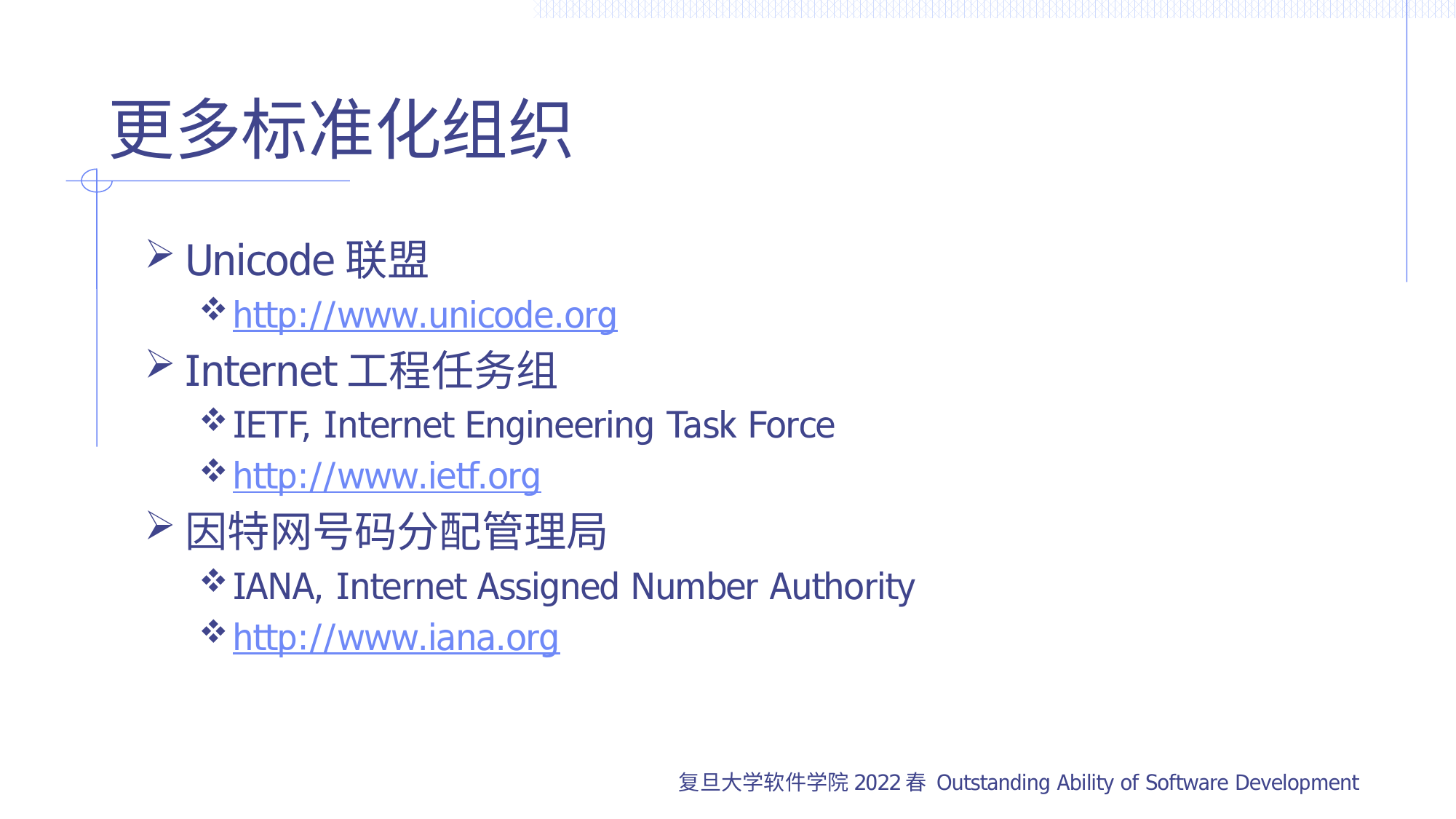

# 更多标准化组织
Unicode联盟
http://www.unicode.org
Internet工程任务组
IETF, Internet Engineering Task Force
http://www.ietf.org
因特网号码分配管理局
IANA, Internet Assigned Number Authority
http://www.iana.org